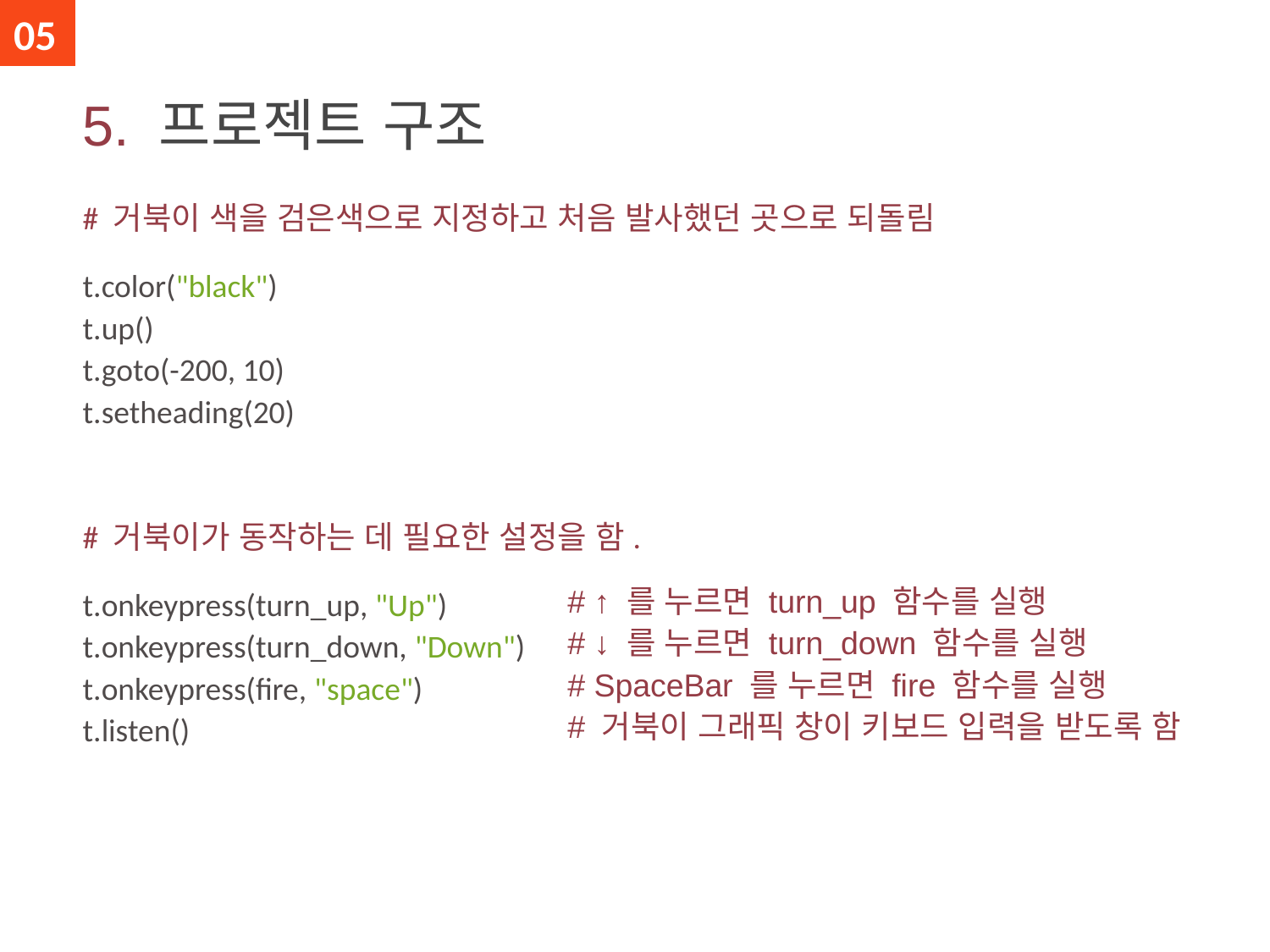

05
# 5. 프로젝트 구조
# 거북이 색을 검은색으로 지정하고 처음 발사했던 곳으로 되돌림 t.color("black") t.up() t.goto(-200, 10) t.setheading(20) # 거북이가 동작하는 데 필요한 설정을 함. t.onkeypress(turn_up, "Up") t.onkeypress(turn_down, "Down") t.onkeypress(fire, "space") t.listen()
# ↑ 를 누르면 turn_up 함수를 실행 # ↓ 를 누르면 turn_down 함수를 실행 # SpaceBar 를 누르면 fire 함수를 실행 # 거북이 그래픽 창이 키보드 입력을 받도록 함